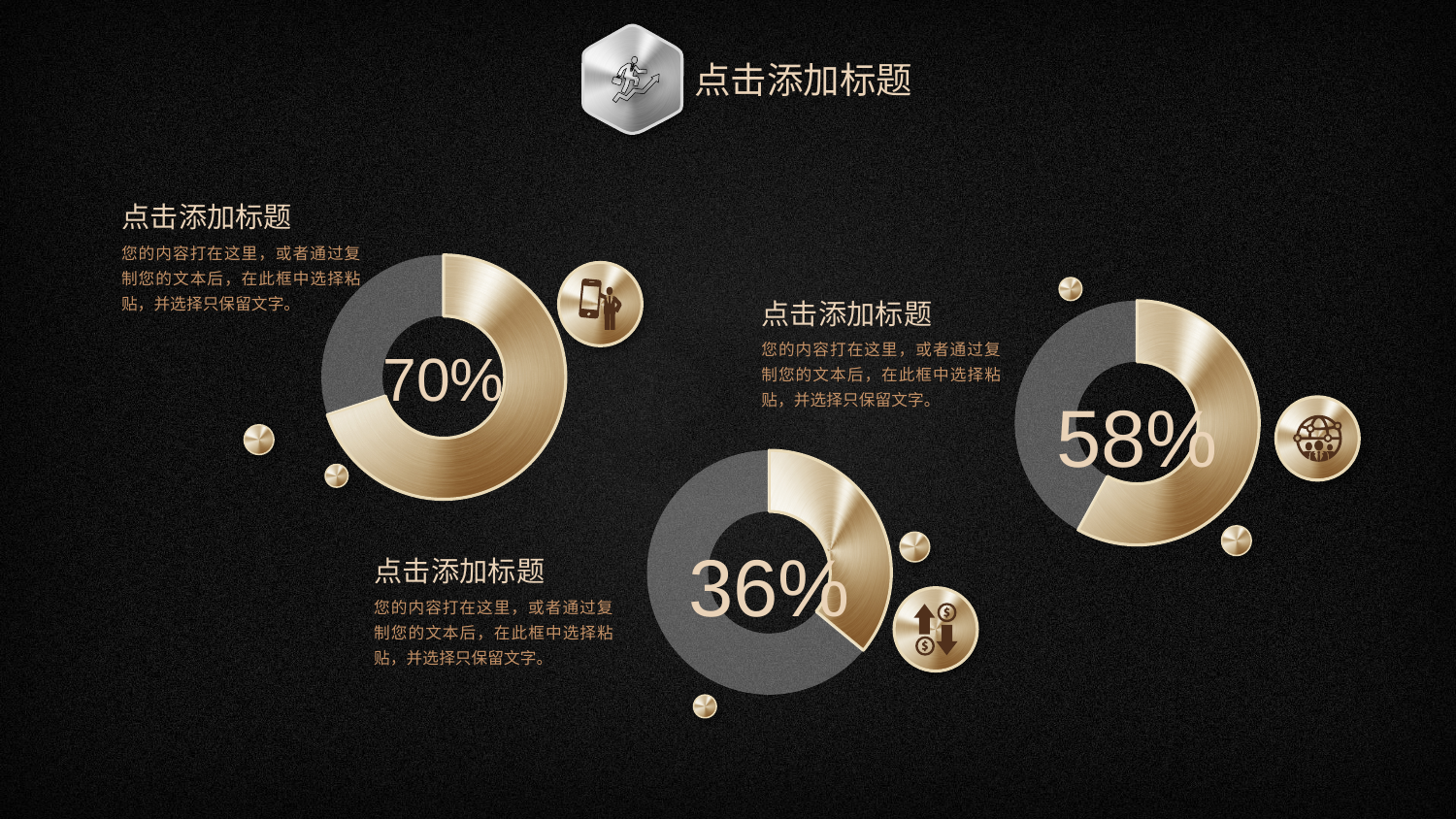

点击添加标题
点击添加标题
您的内容打在这里，或者通过复制您的文本后，在此框中选择粘贴，并选择只保留文字。

### Chart

| Category | 百分比 |
|---|---|
|  | 70.0 |
|  | 30.0 |

点击添加标题

### Chart

| Category | 百分比 |
|---|---|
|  | 58.0 |
|  | 42.0 |
您的内容打在这里，或者通过复制您的文本后，在此框中选择粘贴，并选择只保留文字。
70%
58%

### Chart

| Category | 百分比 |
|---|---|
|  | 36.0 |
|  | 64.0 |

36%

点击添加标题
您的内容打在这里，或者通过复制您的文本后，在此框中选择粘贴，并选择只保留文字。